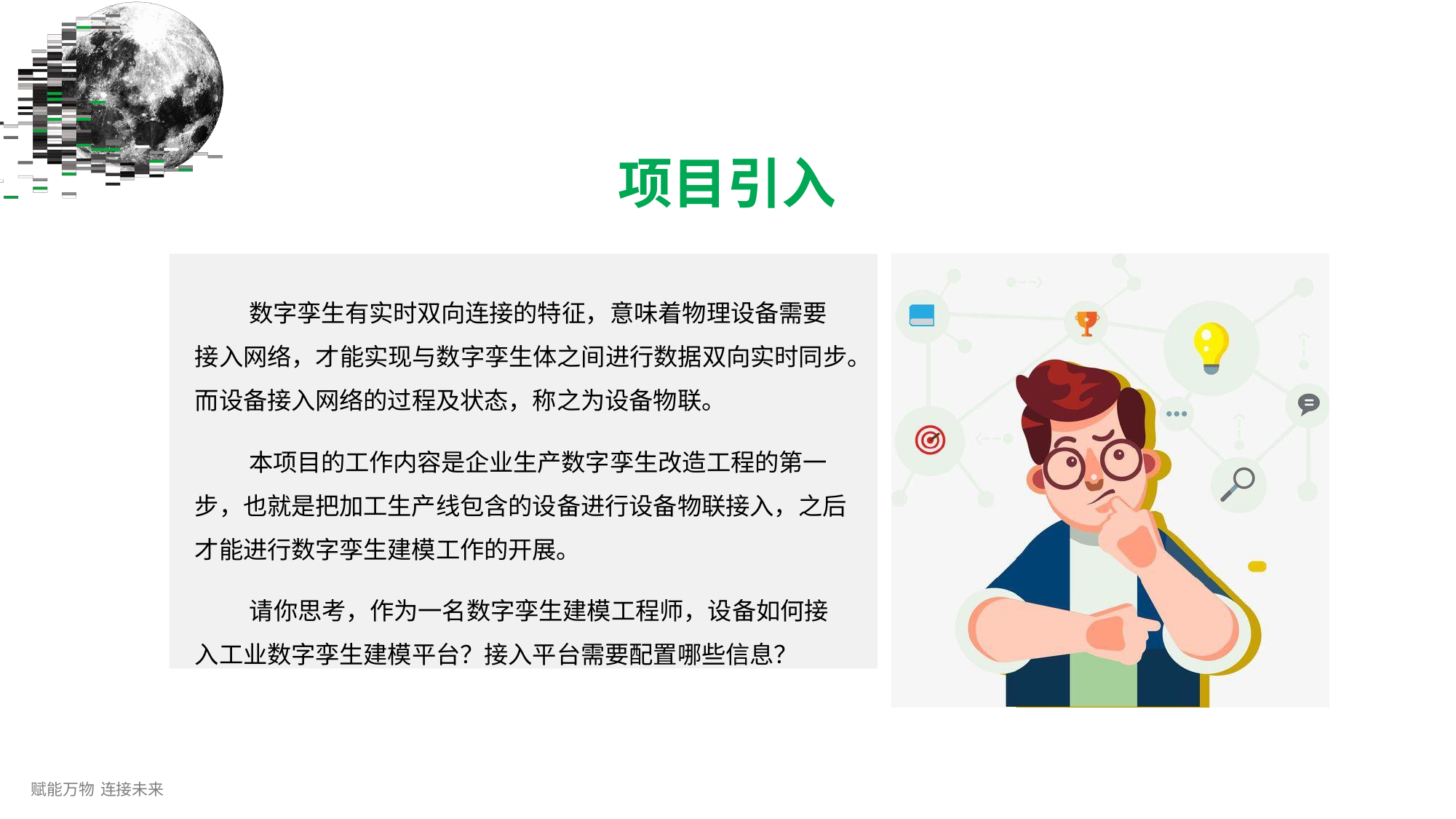

# 项目引入

数字孪生有实时双向连接的特征，意味着物理设备需要
接入网络，才能实现与数字孪生体之间进行数据双向实时同步。 而设备接入网络的过程及状态，称之为设备物联。
本项目的工作内容是企业生产数字孪生改造工程的第一 步，也就是把加工生产线包含的设备进行设备物联接入，之后 才能进行数字孪生建模工作的开展。
请你思考，作为一名数字孪生建模工程师，设备如何接 入工业数字孪生建模平台？接入平台需要配置哪些信息？

赋能万物 连接未来